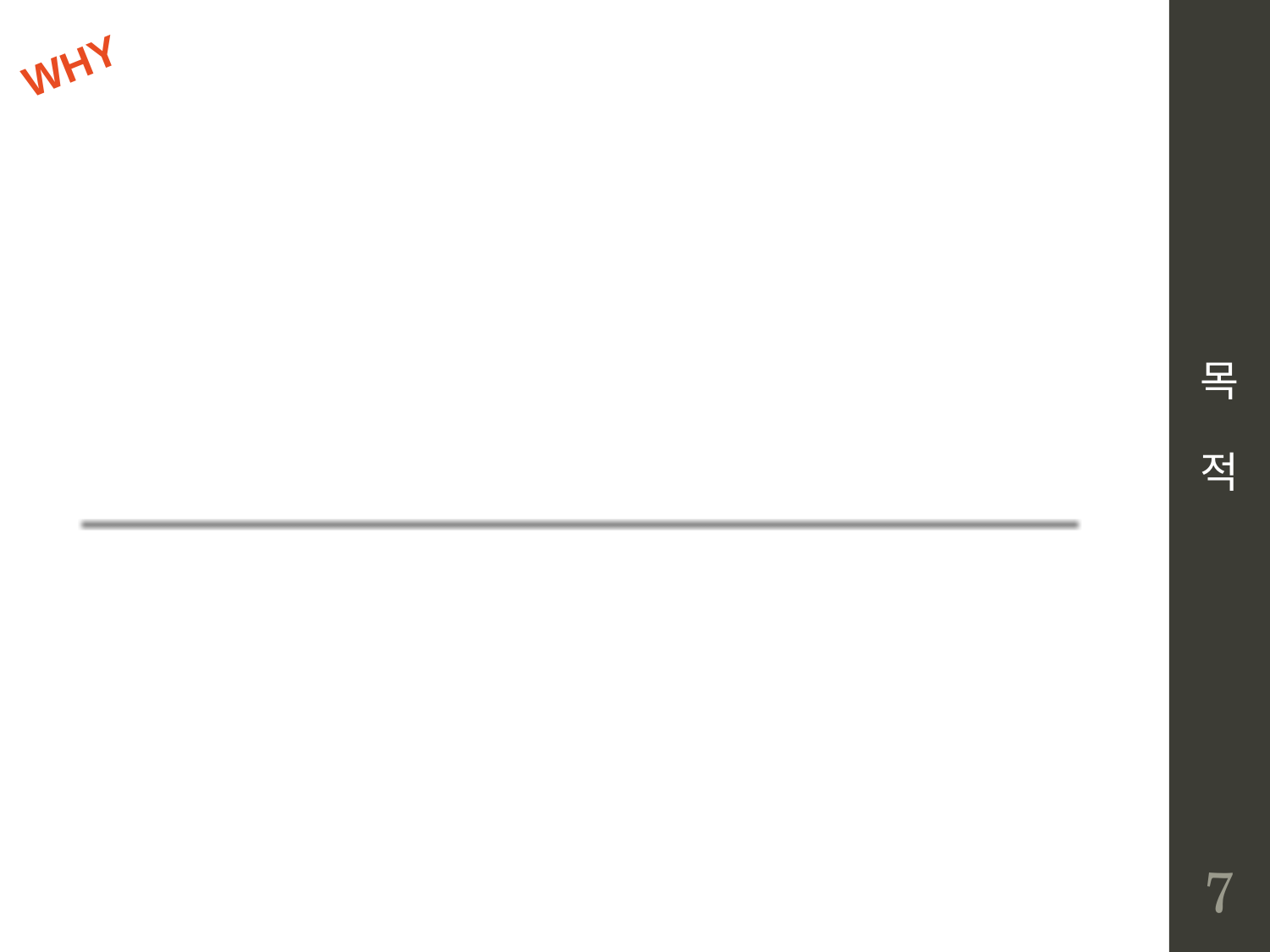

# 목 적
WHY

책
풍경
인물
접할 수 있는 카메라 앱은             이다.
포괄적
           이기 때문에 한가지 특성에 초점을 맞출 수 없다.

책

초점을 맞추면 얻게 되는 것
한 단계 더 세부적인 접근
전문적인 기능 추가
상세한 관리
카메라 앱
7